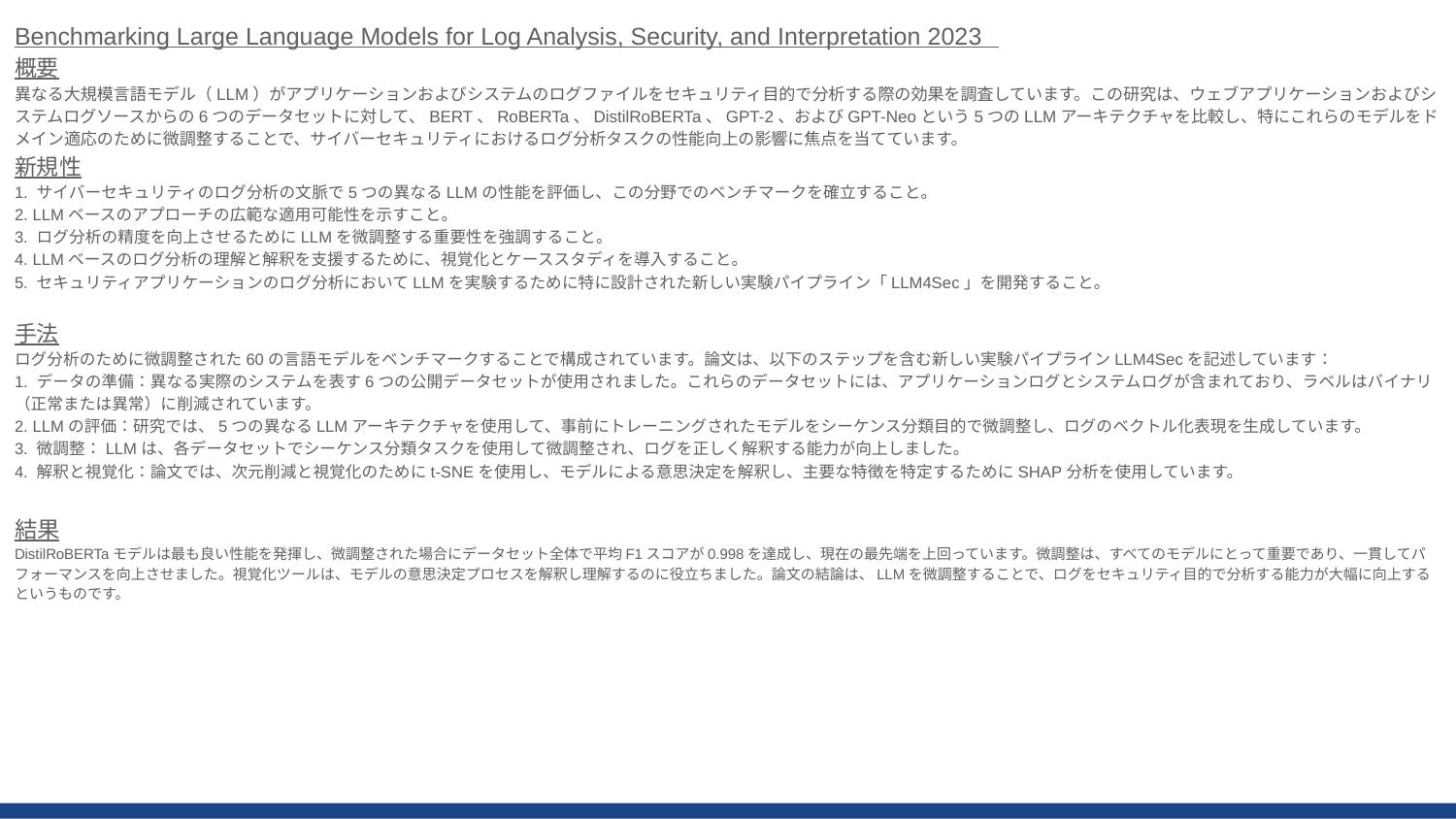

Benchmarking Large Language Models for Log Analysis, Security, and Interpretation 2023
概要
異なる大規模言語モデル（LLM）がアプリケーションおよびシステムのログファイルをセキュリティ目的で分析する際の効果を調査しています。この研究は、ウェブアプリケーションおよびシステムログソースからの6つのデータセットに対して、BERT、RoBERTa、DistilRoBERTa、GPT-2、およびGPT-Neoという5つのLLMアーキテクチャを比較し、特にこれらのモデルをドメイン適応のために微調整することで、サイバーセキュリティにおけるログ分析タスクの性能向上の影響に焦点を当てています。
新規性
1. サイバーセキュリティのログ分析の文脈で5つの異なるLLMの性能を評価し、この分野でのベンチマークを確立すること。
2. LLMベースのアプローチの広範な適用可能性を示すこと。
3. ログ分析の精度を向上させるためにLLMを微調整する重要性を強調すること。
4. LLMベースのログ分析の理解と解釈を支援するために、視覚化とケーススタディを導入すること。
5. セキュリティアプリケーションのログ分析においてLLMを実験するために特に設計された新しい実験パイプライン「LLM4Sec」を開発すること。
手法
ログ分析のために微調整された60の言語モデルをベンチマークすることで構成されています。論文は、以下のステップを含む新しい実験パイプラインLLM4Secを記述しています：
1. データの準備：異なる実際のシステムを表す6つの公開データセットが使用されました。これらのデータセットには、アプリケーションログとシステムログが含まれており、ラベルはバイナリ（正常または異常）に削減されています。
2. LLMの評価：研究では、5つの異なるLLMアーキテクチャを使用して、事前にトレーニングされたモデルをシーケンス分類目的で微調整し、ログのベクトル化表現を生成しています。
3. 微調整：LLMは、各データセットでシーケンス分類タスクを使用して微調整され、ログを正しく解釈する能力が向上しました。
4. 解釈と視覚化：論文では、次元削減と視覚化のためにt-SNEを使用し、モデルによる意思決定を解釈し、主要な特徴を特定するためにSHAP分析を使用しています。
結果
DistilRoBERTaモデルは最も良い性能を発揮し、微調整された場合にデータセット全体で平均F1スコアが0.998を達成し、現在の最先端を上回っています。微調整は、すべてのモデルにとって重要であり、一貫してパフォーマンスを向上させました。視覚化ツールは、モデルの意思決定プロセスを解釈し理解するのに役立ちました。論文の結論は、LLMを微調整することで、ログをセキュリティ目的で分析する能力が大幅に向上するというものです。